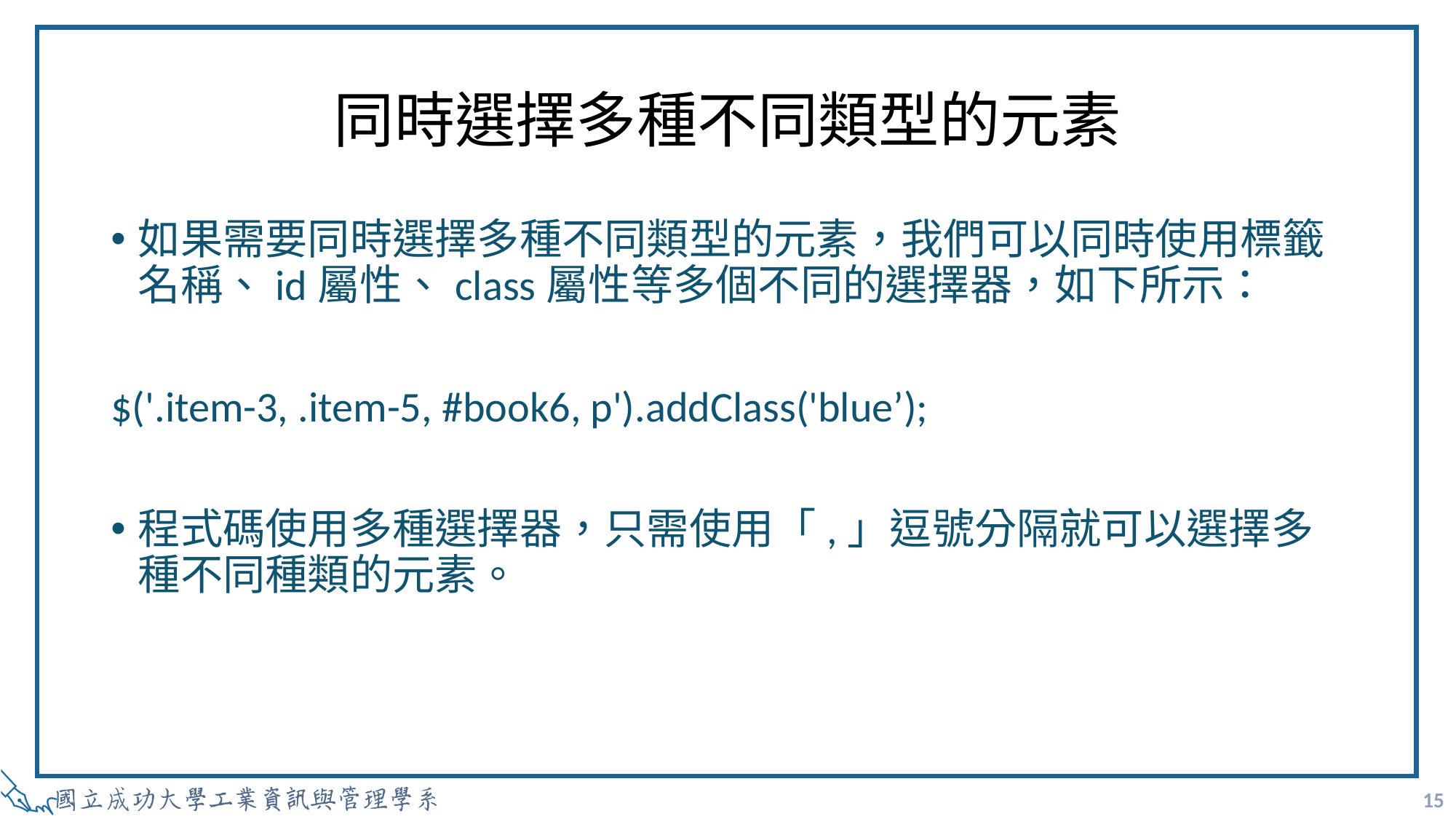

# 同時選擇多種不同類型的元素
如果需要同時選擇多種不同類型的元素，我們可以同時使用標籤名稱、id屬性、class屬性等多個不同的選擇器，如下所示：

$('.item-3, .item-5, #book6, p').addClass('blue’);

程式碼使用多種選擇器，只需使用「,」逗號分隔就可以選擇多種不同種類的元素。

15